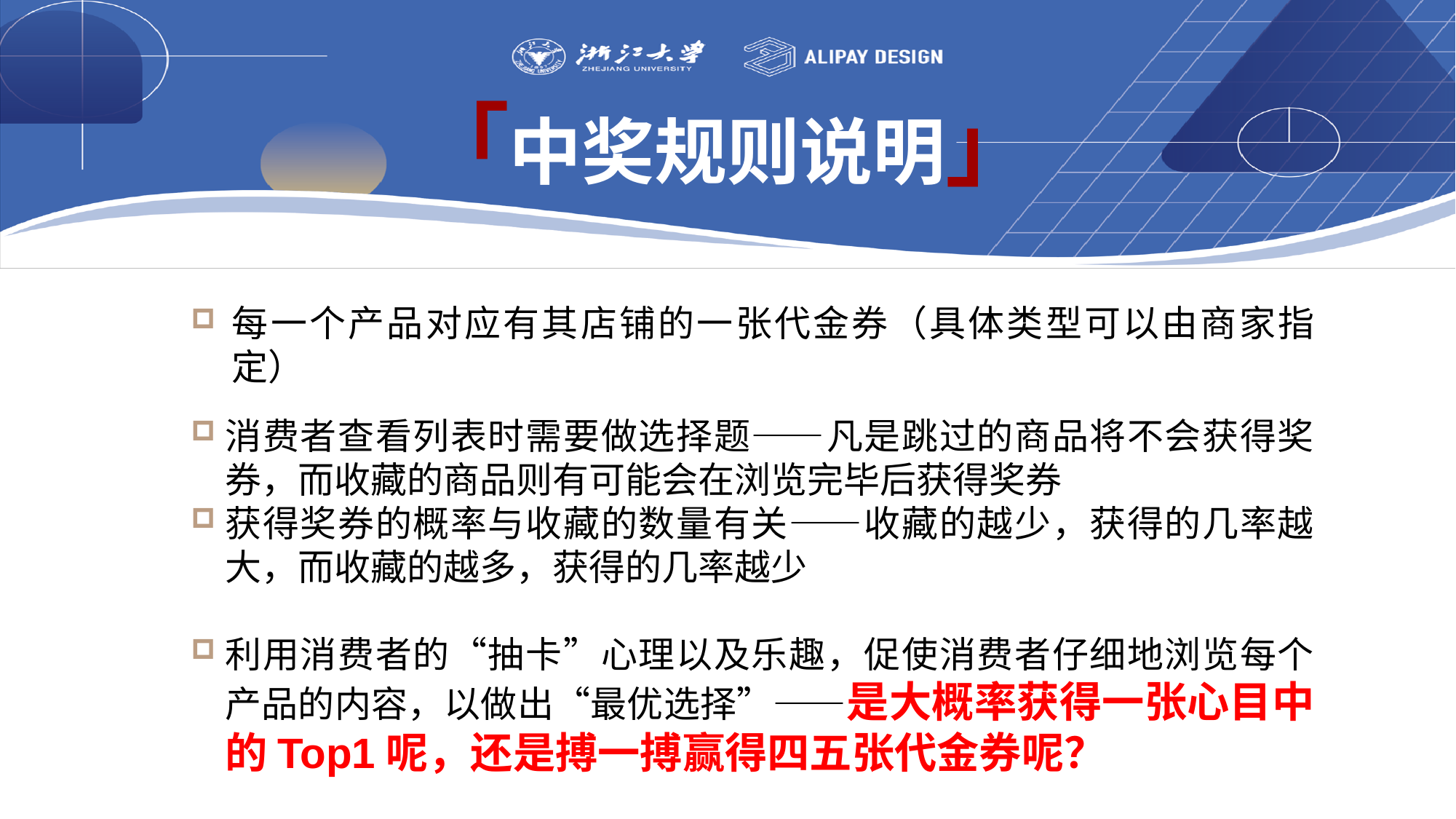

「中奖规则说明」

每一个产品对应有其店铺的一张代金券（具体类型可以由商家指定）

消费者查看列表时需要做选择题——凡是跳过的商品将不会获得奖券，而收藏的商品则有可能会在浏览完毕后获得奖券
获得奖券的概率与收藏的数量有关——收藏的越少，获得的几率越大，而收藏的越多，获得的几率越少

利用消费者的“抽卡”心理以及乐趣，促使消费者仔细地浏览每个产品的内容，以做出“最优选择”——是大概率获得一张心目中的Top1呢，还是搏一搏赢得四五张代金券呢？